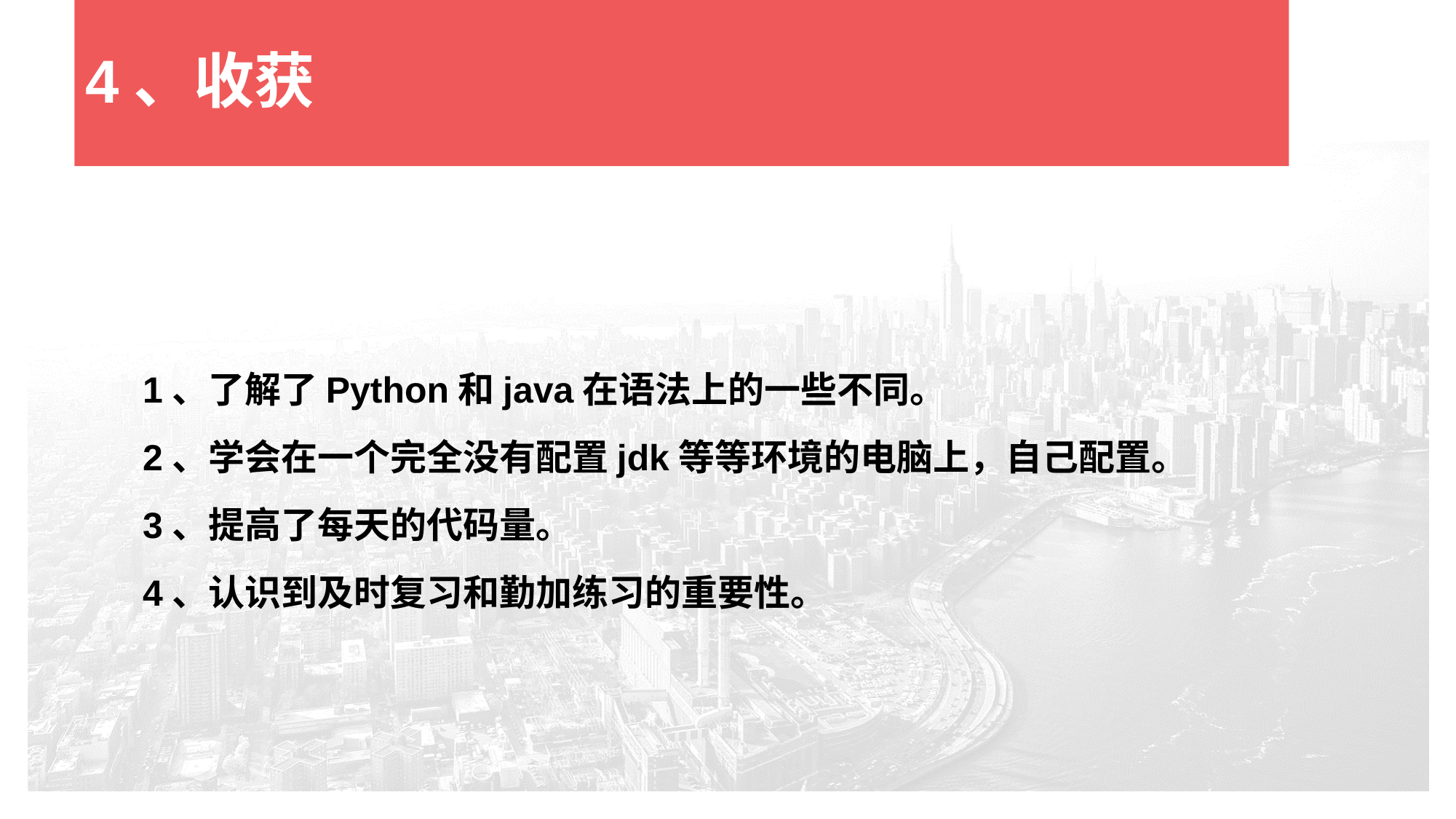

# 4、收获

1、了解了Python和java在语法上的一些不同。
2、学会在一个完全没有配置jdk等等环境的电脑上，自己配置。
3、提高了每天的代码量。
4、认识到及时复习和勤加练习的重要性。